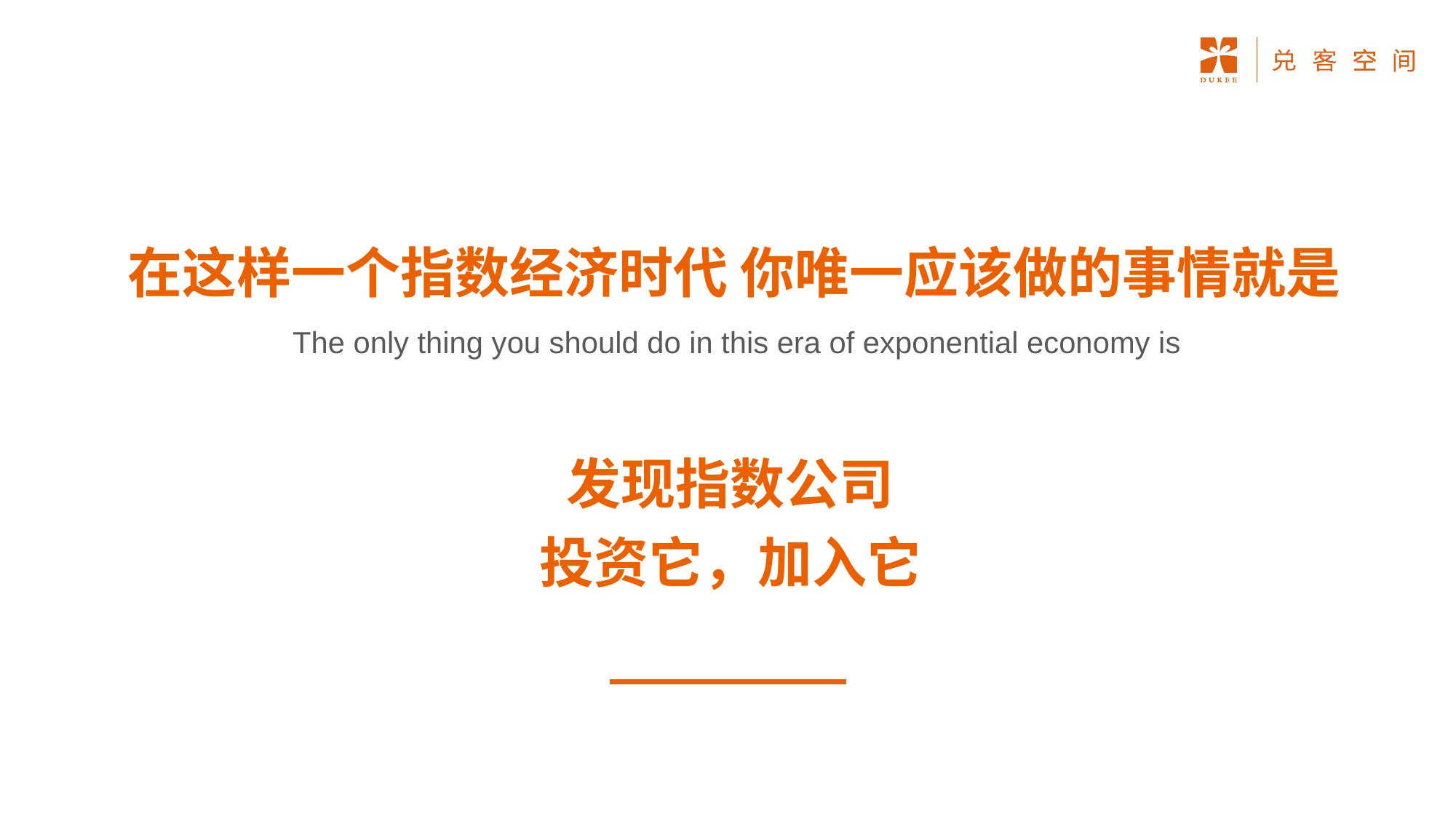

在这样一个指数经济时代 你唯一应该做的事情就是
The only thing you should do in this era of exponential economy is
发现指数公司
投资它，加入它